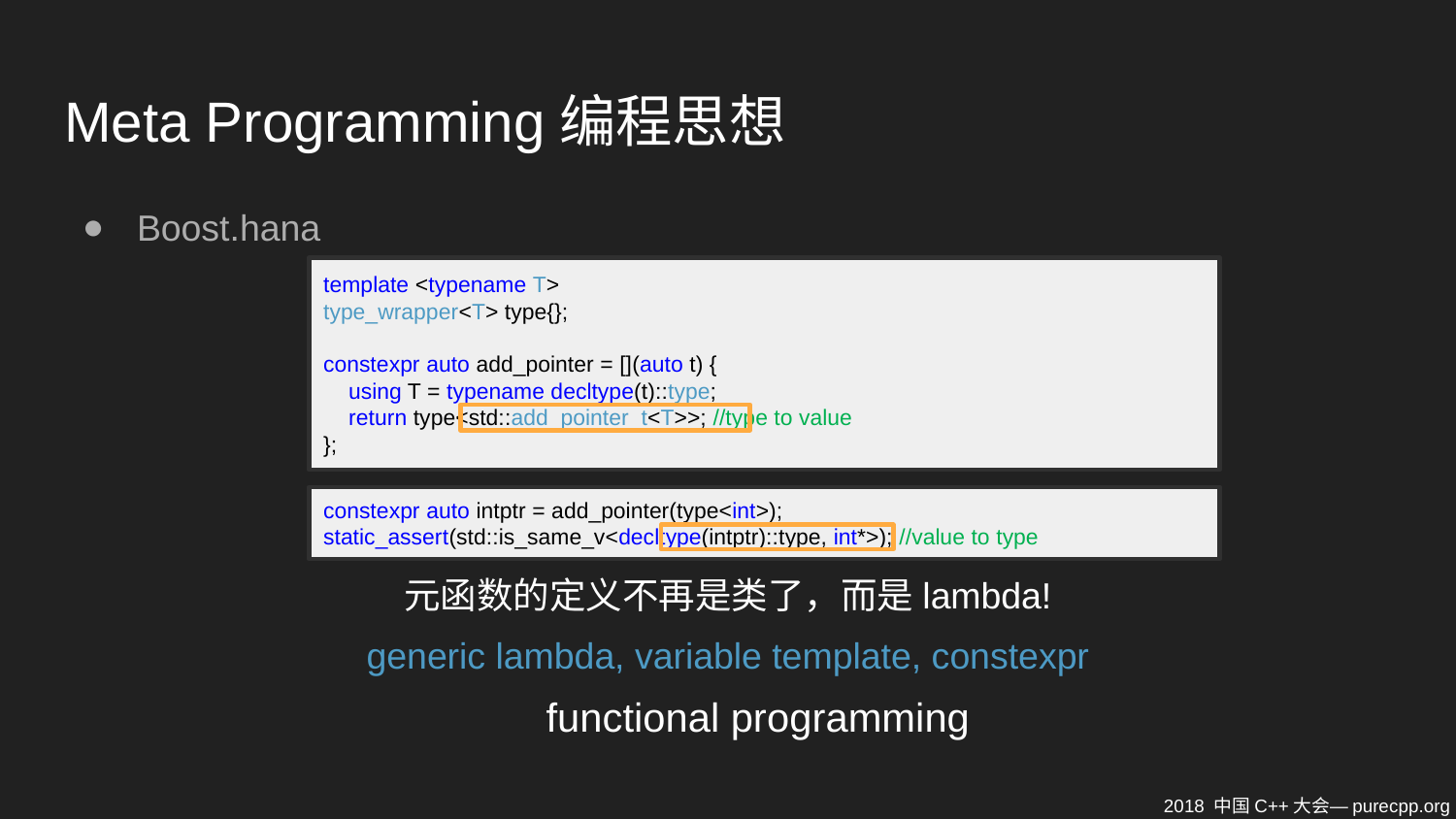

# Meta Programming编程思想
Boost.hana
template <typename T>
type_wrapper<T> type{};

constexpr auto add_pointer = [](auto t) {
    using T = typename decltype(t)::type;
    return type<std::add_pointer_t<T>>; //type to value
};

constexpr auto intptr = add_pointer(type<int>);
static_assert(std::is_same_v<decltype(intptr)::type, int*>); //value to type

元函数的定义不再是类了，而是lambda!
generic lambda, variable template, constexpr
functional programming